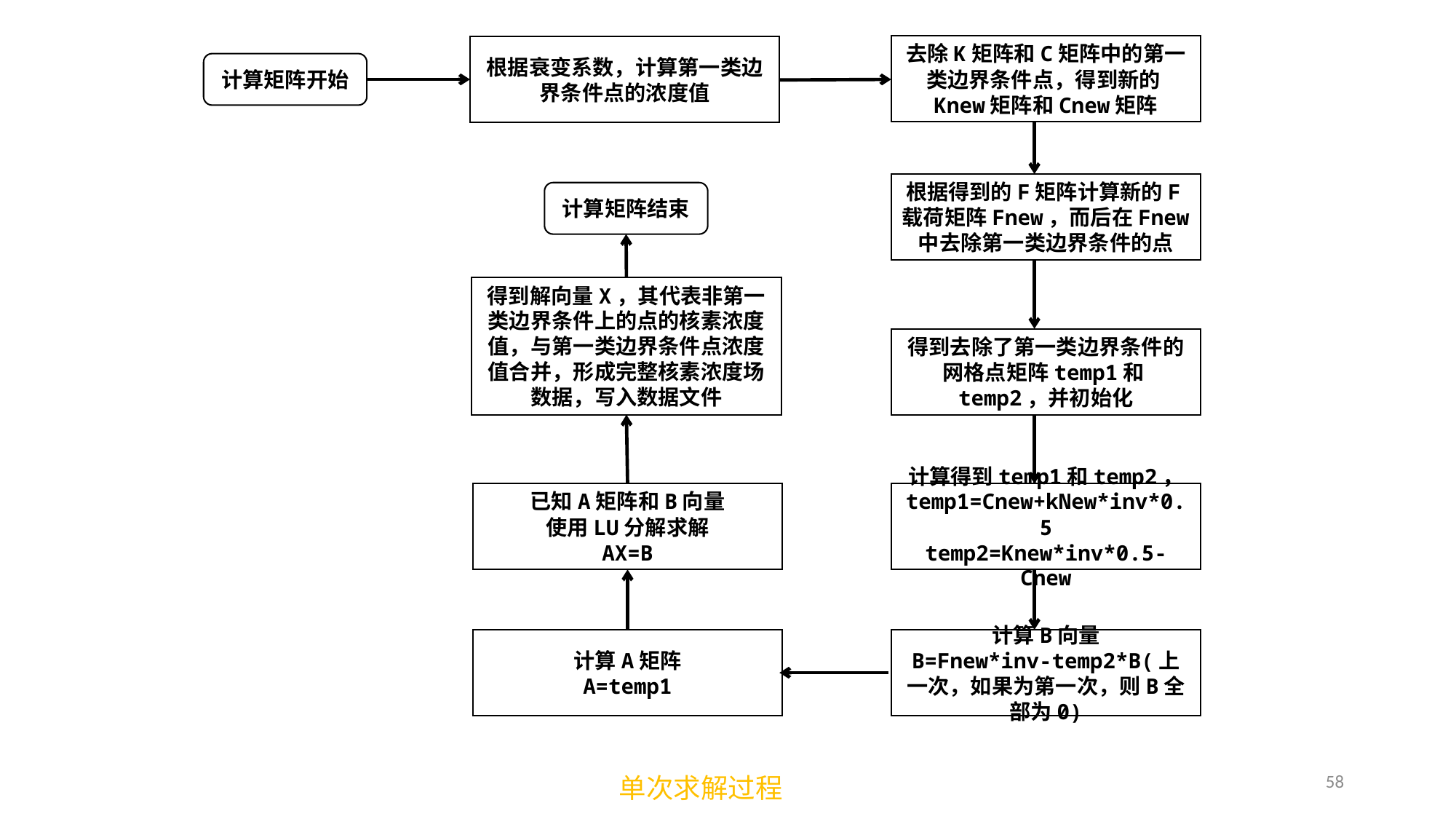

去除K矩阵和C矩阵中的第一类边界条件点，得到新的Knew矩阵和Cnew矩阵
根据衰变系数，计算第一类边界条件点的浓度值
计算矩阵开始
根据得到的F矩阵计算新的F载荷矩阵Fnew，而后在Fnew中去除第一类边界条件的点
计算矩阵结束
得到解向量X，其代表非第一类边界条件上的点的核素浓度值，与第一类边界条件点浓度值合并，形成完整核素浓度场数据，写入数据文件
得到去除了第一类边界条件的网格点矩阵temp1和temp2，并初始化
已知A矩阵和B向量
使用LU分解求解
AX=B
计算得到temp1和temp2，
temp1=Cnew+kNew*inv*0.5
temp2=Knew*inv*0.5-Cnew
计算A矩阵
A=temp1
计算B向量
B=Fnew*inv-temp2*B(上一次，如果为第一次，则B全部为0)
58
单次求解过程